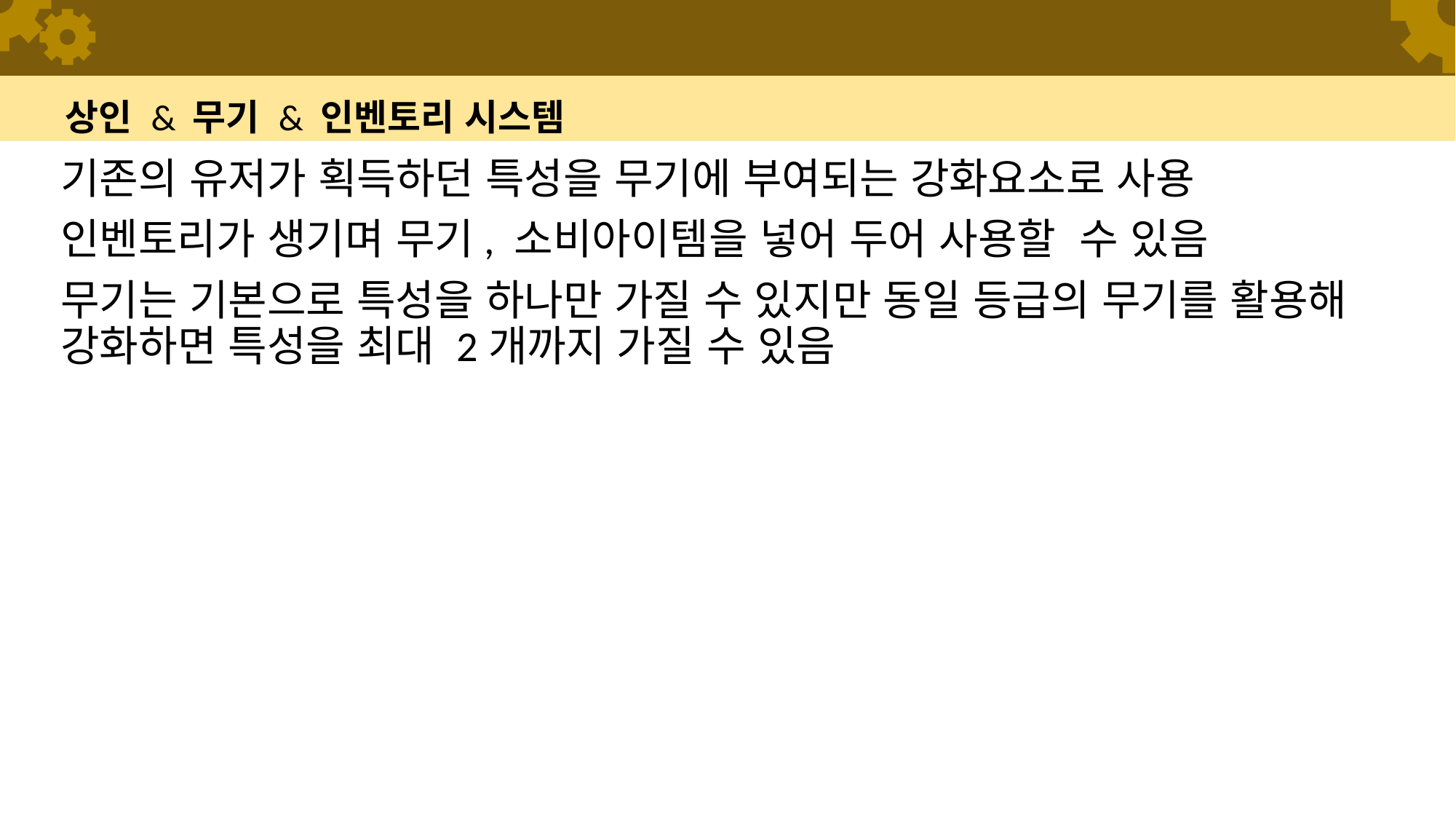

# 상인 & 무기 & 인벤토리 시스템
기존의 유저가 획득하던 특성을 무기에 부여되는 강화요소로 사용
인벤토리가 생기며 무기, 소비아이템을 넣어 두어 사용할  수 있음
무기는 기본으로 특성을 하나만 가질 수 있지만 동일 등급의 무기를 활용해 강화하면 특성을 최대 2개까지 가질 수 있음